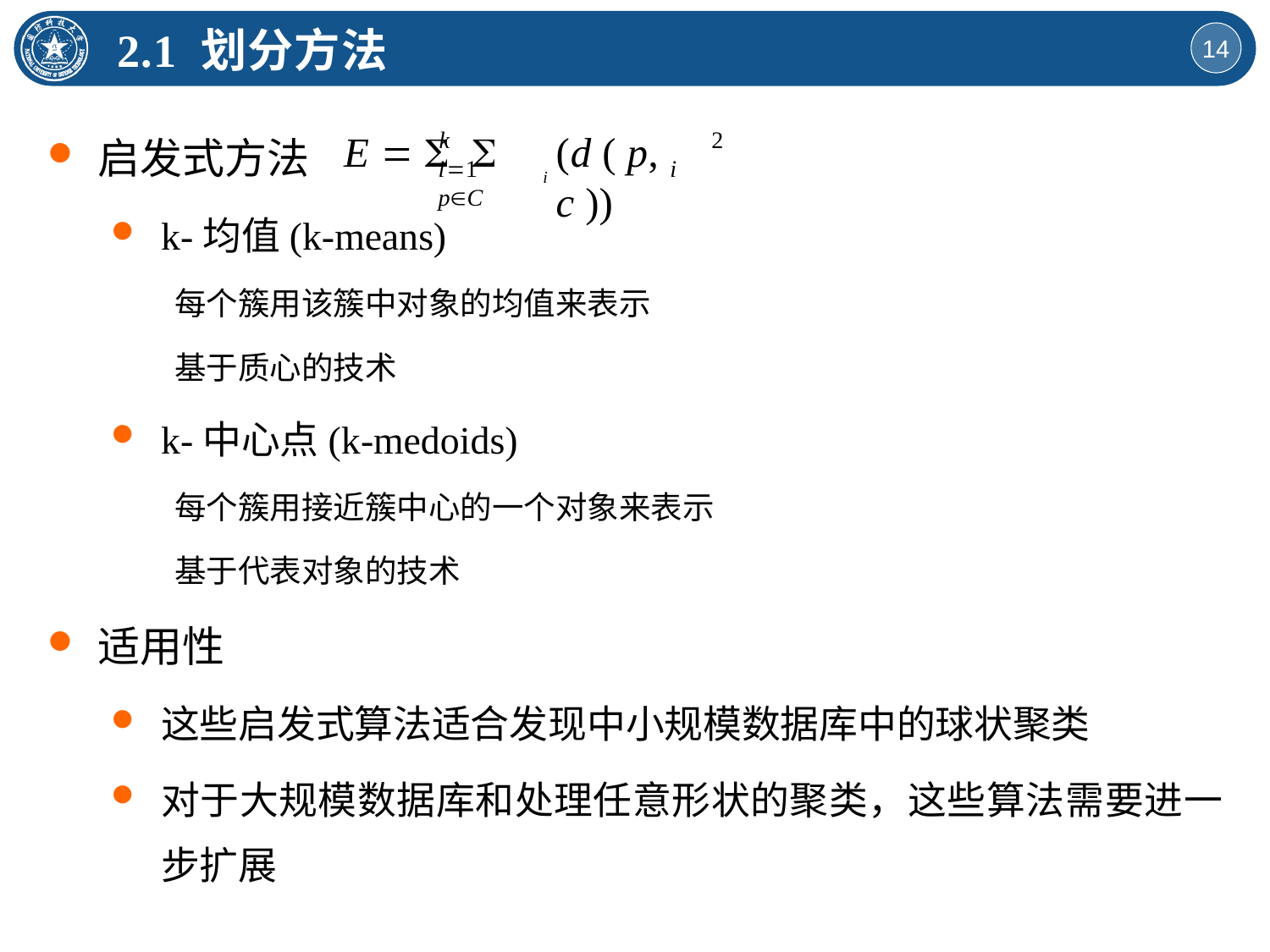

2.1 划分方法
启发式方法
k-均值(k-means)
每个簇用该簇中对象的均值来表示
基于质心的技术
k-中心点(k-medoids)
每个簇用接近簇中心的一个对象来表示
基于代表对象的技术
适用性
这些启发式算法适合发现中小规模数据库中的球状聚类
对于大规模数据库和处理任意形状的聚类，这些算法需要进一步扩展
k
2
E = Σ	Σ
(d ( p, c ))
i=1	p∈C
i
i